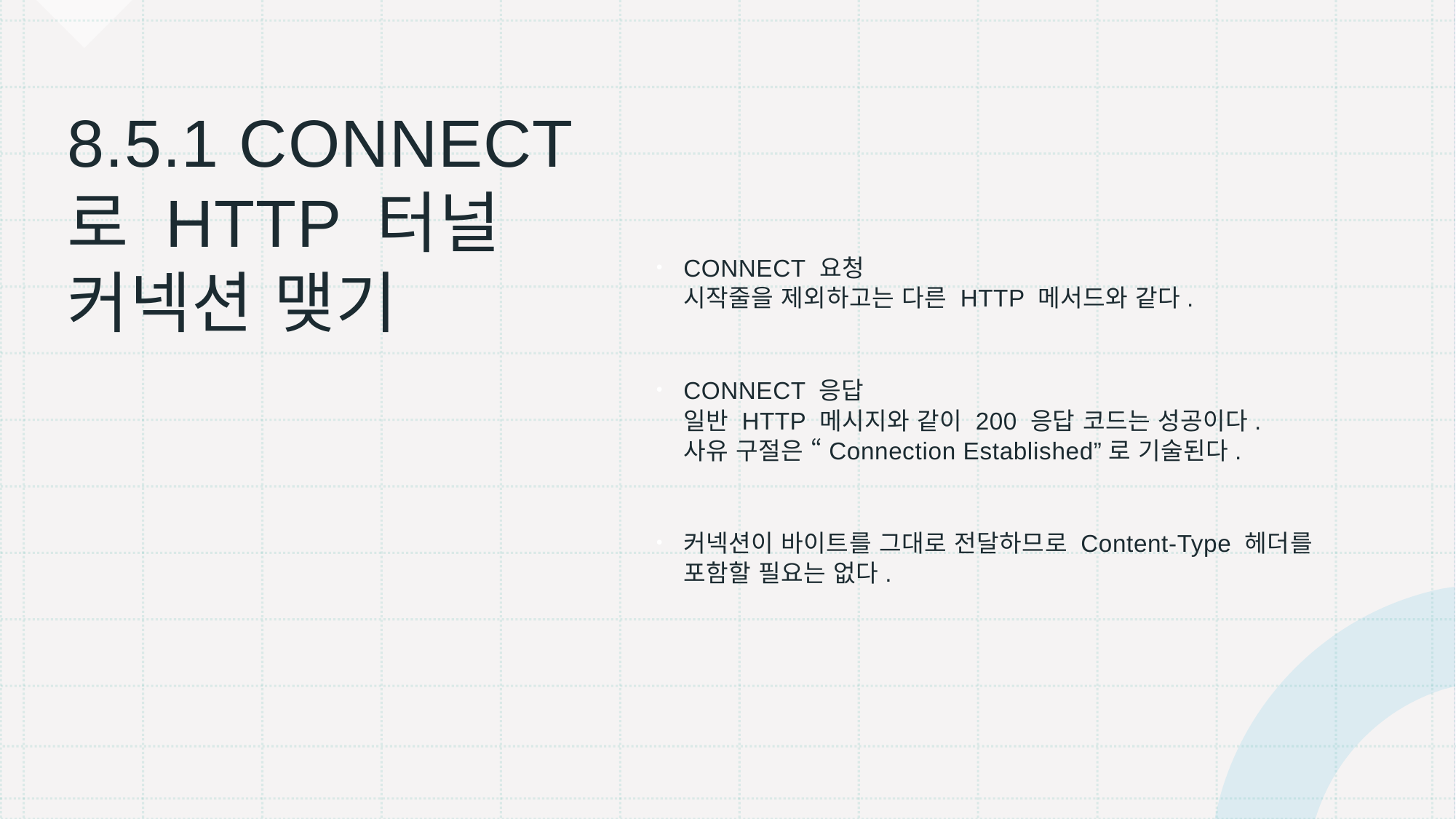

CONNECT 요청
시작줄을 제외하고는 다른 HTTP 메서드와 같다.

CONNECT 응답
일반 HTTP 메시지와 같이 200 응답 코드는 성공이다.
사유 구절은 “Connection Established”로 기술된다.

커넥션이 바이트를 그대로 전달하므로 Content-Type 헤더를 포함할 필요는 없다.
# 8.5.1 CONNECT로 HTTP 터널 커넥션 맺기